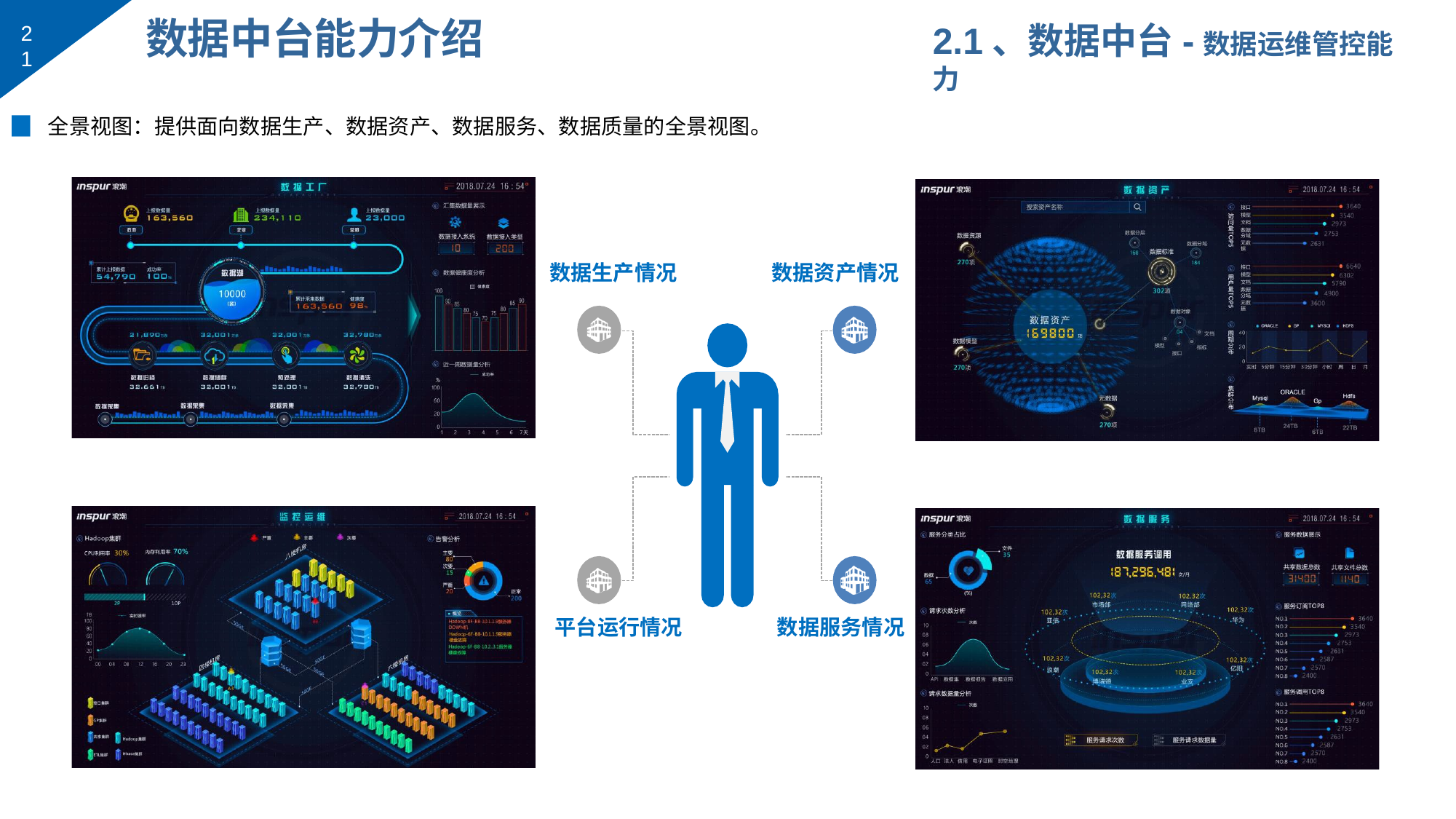

# 数据中台能力介绍
2.1、数据中台-数据运维管控能力
21
▉	全景视图：提供面向数据生产、数据资产、数据服务、数据质量的全景视图。

数据生产情况
数据资产情况

平台运行情况
数据服务情况